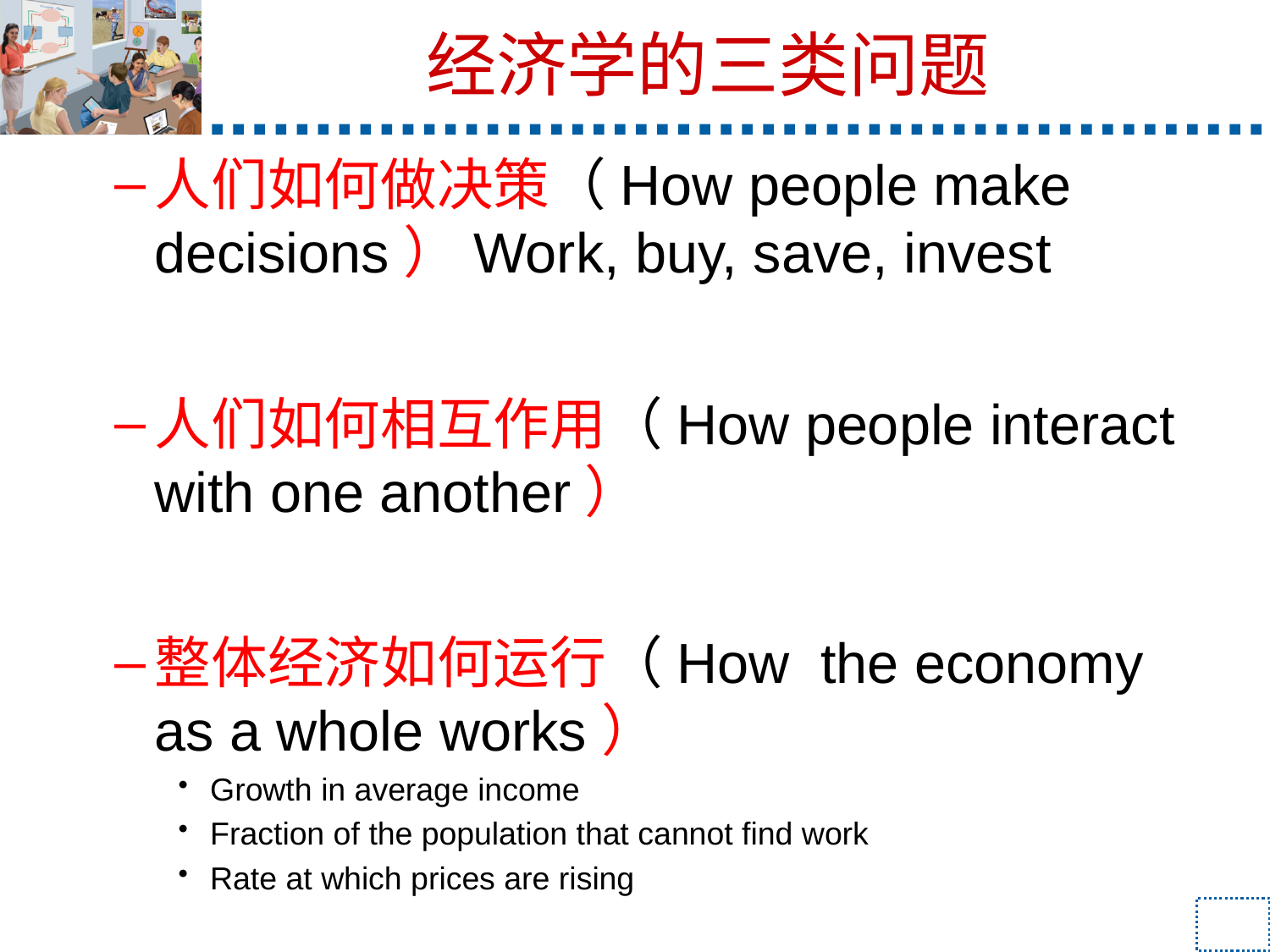

# 经济学的三类问题
人们如何做决策（How people make decisions）Work, buy, save, invest

人们如何相互作用（How people interact with one another）

整体经济如何运行（How  the economy as a whole works）
Growth in average income
Fraction of the population that cannot find work
Rate at which prices are rising

24